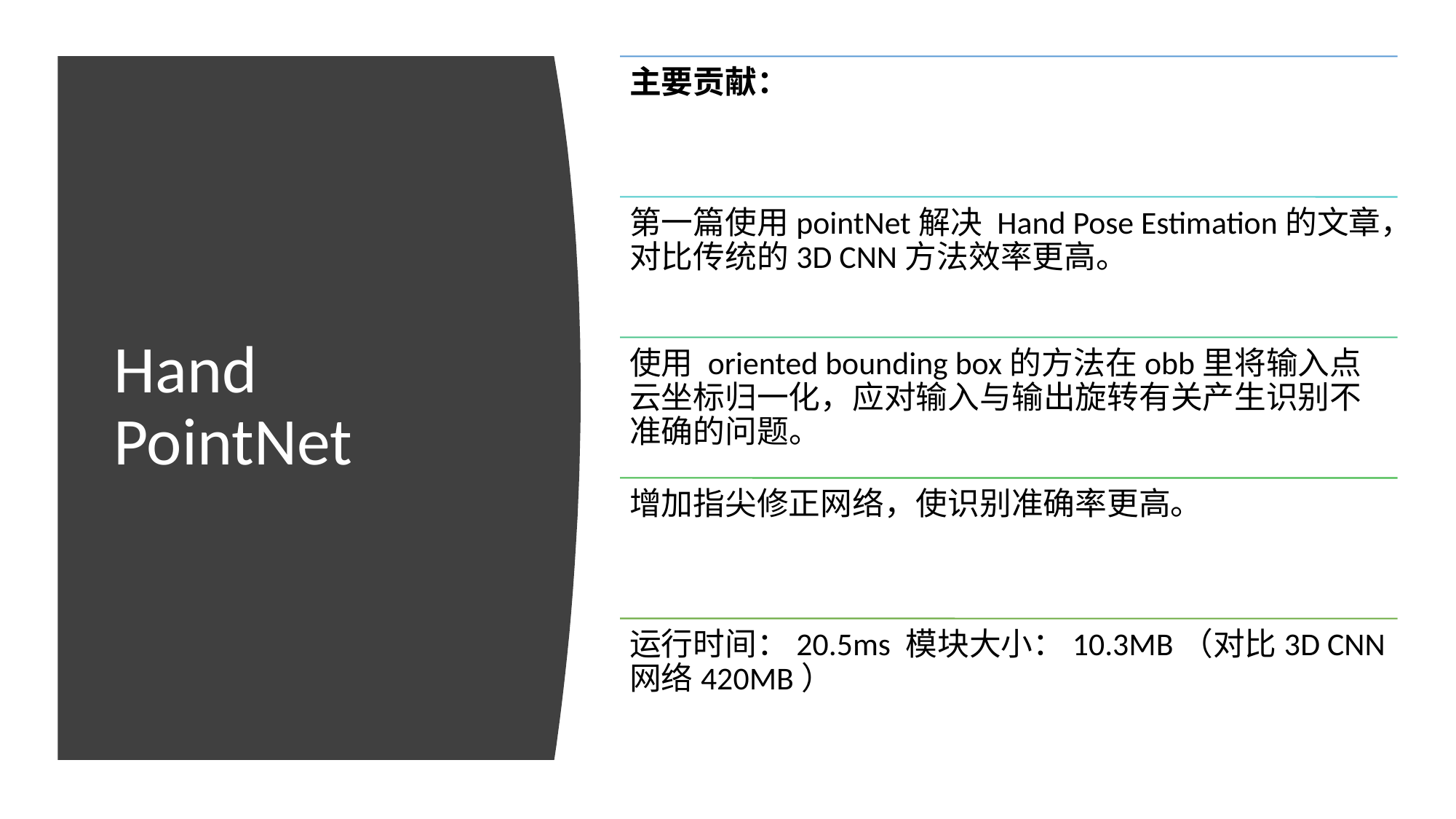

主要贡献：
第一篇使用pointNet解决 Hand Pose Estimation的文章，对比传统的3D CNN方法效率更高。
使用 oriented bounding box的方法在obb里将输入点云坐标归一化，应对输入与输出旋转有关产生识别不准确的问题。
增加指尖修正网络，使识别准确率更高。
运行时间：20.5ms 模块大小：10.3MB（对比3D CNN网络420MB）

# Hand PointNet